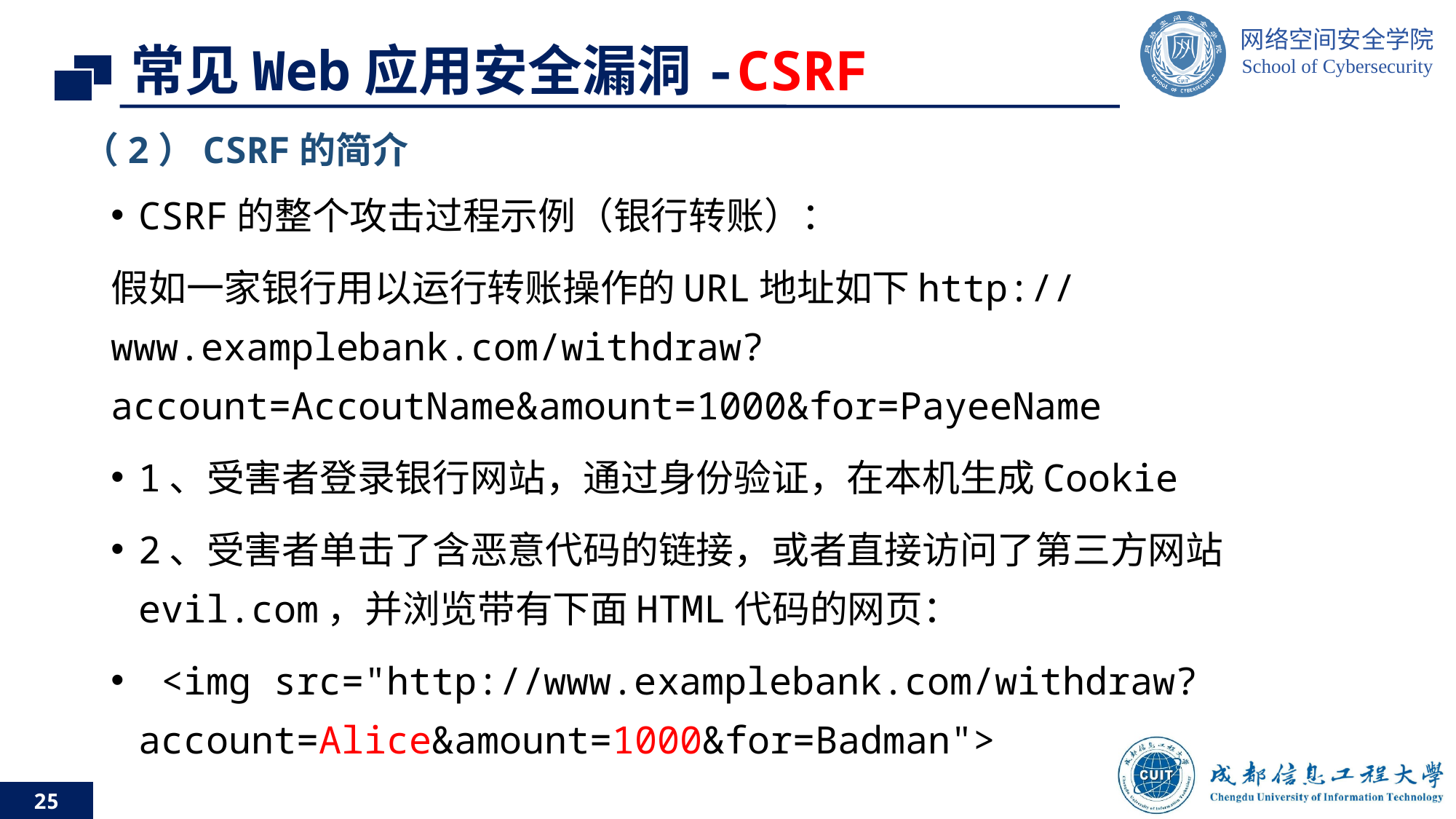

# 常见Web应用安全漏洞-CSRF
（2）CSRF的简介
CSRF的整个攻击过程示例（银行转账）：
假如一家银行用以运行转账操作的URL地址如下http://www.examplebank.com/withdraw?account=AccoutName&amount=1000&for=PayeeName
1、受害者登录银行网站，通过身份验证，在本机生成Cookie
2、受害者单击了含恶意代码的链接，或者直接访问了第三方网站evil.com，并浏览带有下面HTML代码的网页：
 <img src="http://www.examplebank.com/withdraw?account=Alice&amount=1000&for=Badman">
25